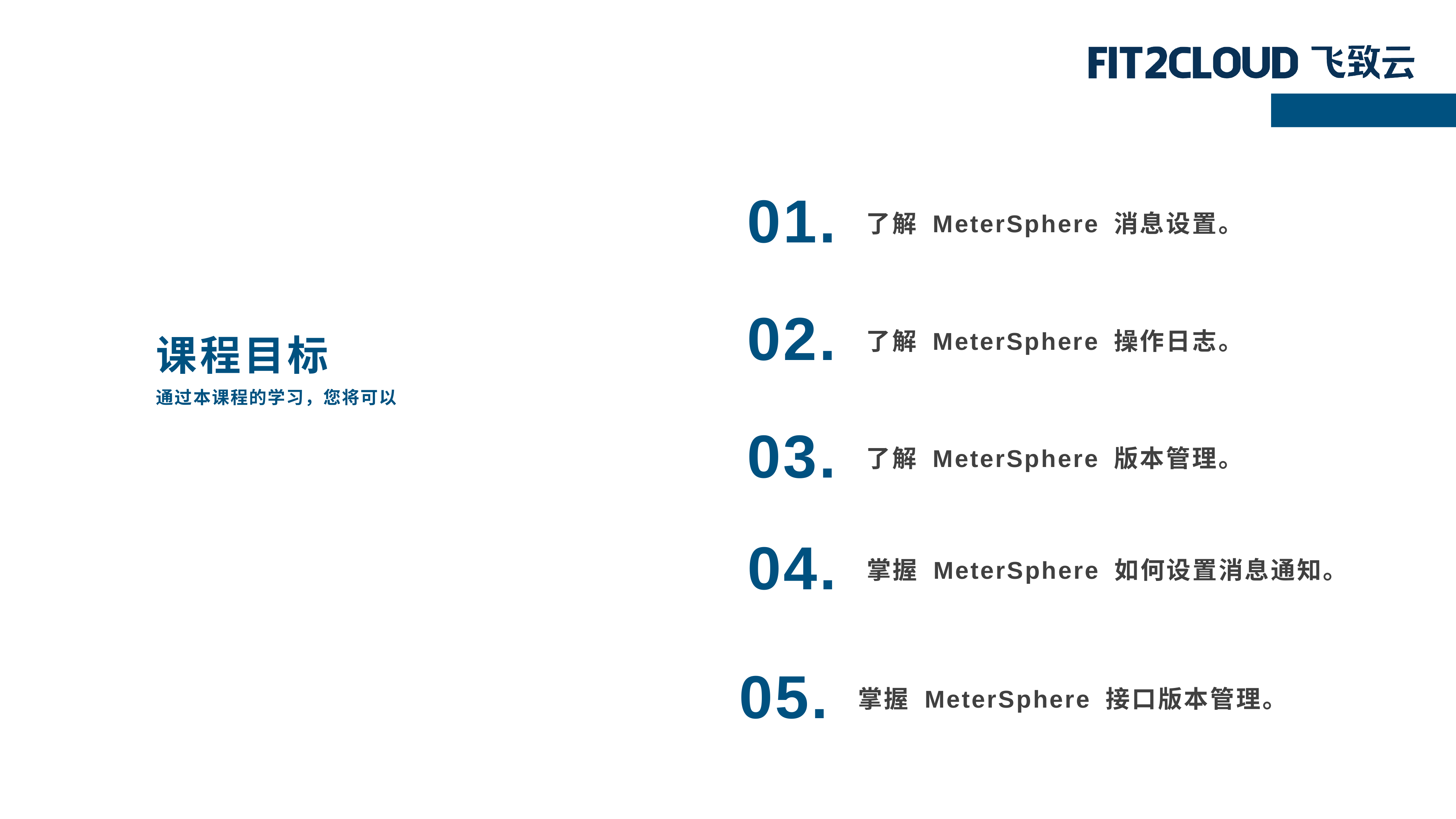

01.
了解 MeterSphere 消息设置。
课程目标
了解 MeterSphere 操作日志。
02.
通过本课程的学习，您将可以
03.
了解 MeterSphere 版本管理。
04.
掌握 MeterSphere 如何设置消息通知。
05.
掌握 MeterSphere 接口版本管理。